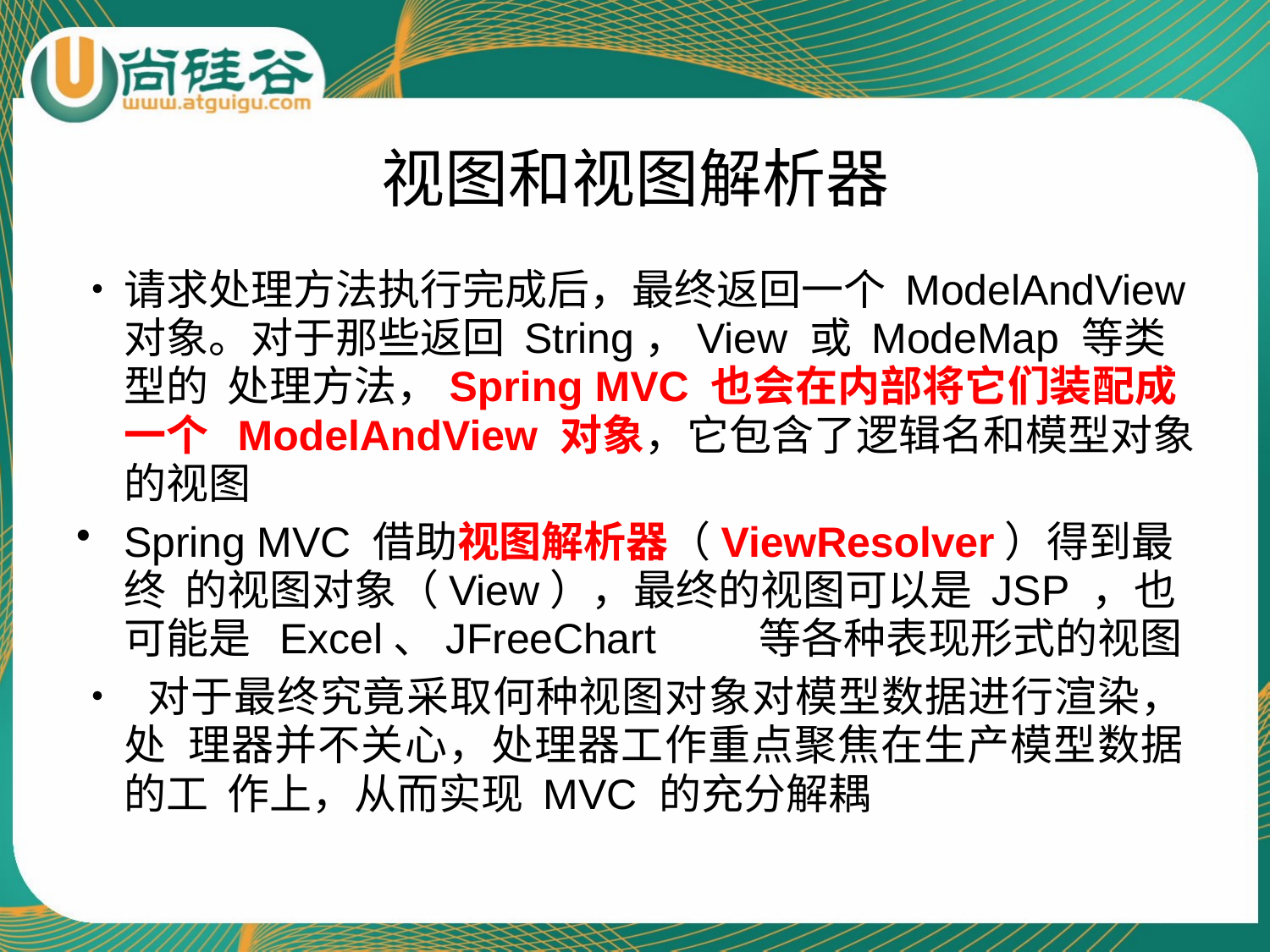

# 视图和视图解析器
•	请求处理方法执行完成后，最终返回一个 ModelAndView  对象。对于那些返回 String，View 或 ModeMap 等类型的  处理方法，Spring MVC 也会在内部将它们装配成一个  ModelAndView 对象，它包含了逻辑名和模型对象的视图
Spring MVC 借助视图解析器（ViewResolver）得到最终  的视图对象（View），最终的视图可以是 JSP ，也可能是  Excel、JFreeChart	等各种表现形式的视图
• 对于最终究竟采取何种视图对象对模型数据进行渲染，处  理器并不关心，处理器工作重点聚焦在生产模型数据的工  作上，从而实现 MVC 的充分解耦